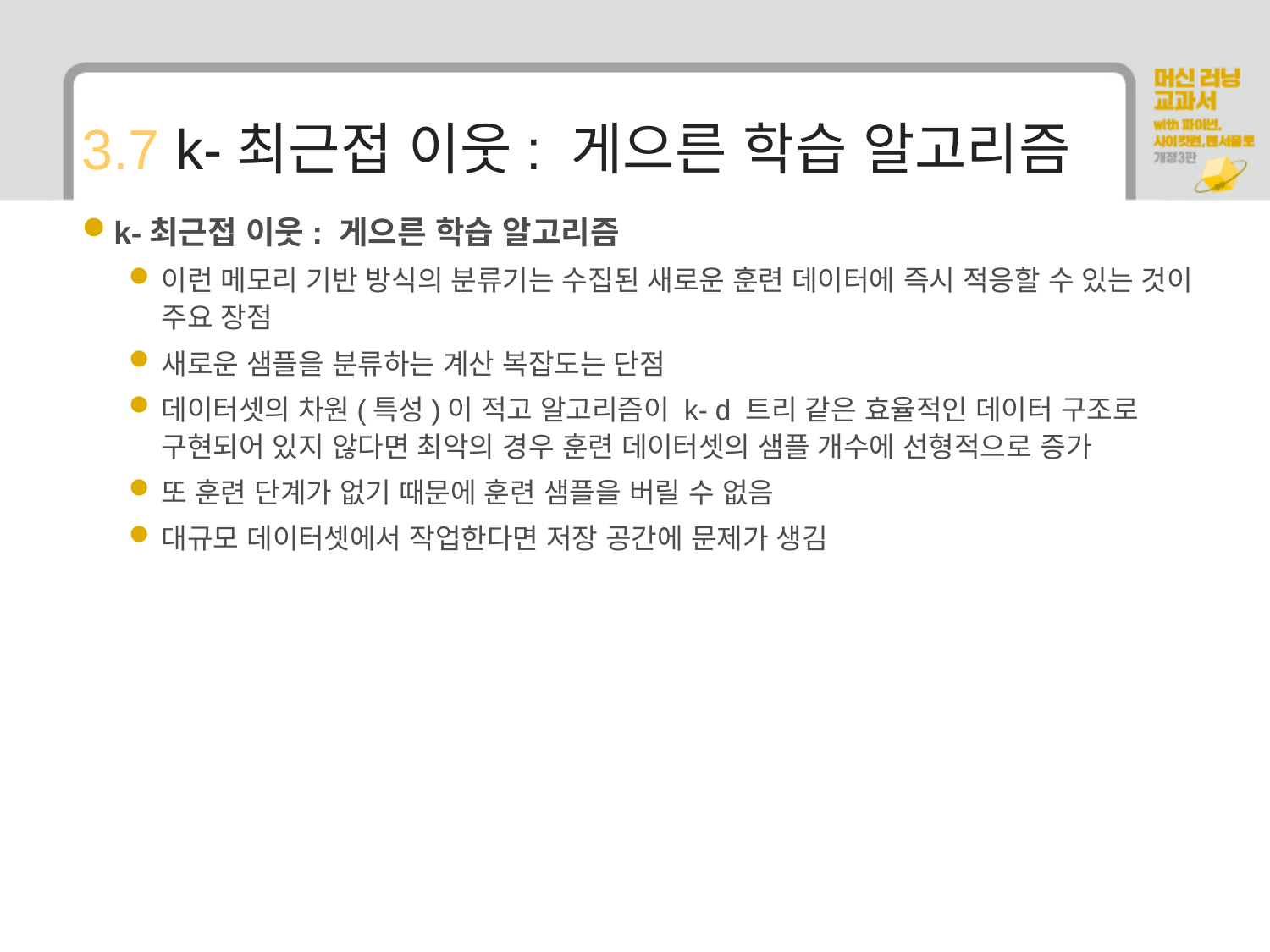

# 3.7 k-최근접 이웃: 게으른 학습 알고리즘
k-최근접 이웃: 게으른 학습 알고리즘
이런 메모리 기반 방식의 분류기는 수집된 새로운 훈련 데이터에 즉시 적응할 수 있는 것이 주요 장점
새로운 샘플을 분류하는 계산 복잡도는 단점
데이터셋의 차원(특성)이 적고 알고리즘이 k- d 트리 같은 효율적인 데이터 구조로 구현되어 있지 않다면 최악의 경우 훈련 데이터셋의 샘플 개수에 선형적으로 증가
또 훈련 단계가 없기 때문에 훈련 샘플을 버릴 수 없음
대규모 데이터셋에서 작업한다면 저장 공간에 문제가 생김